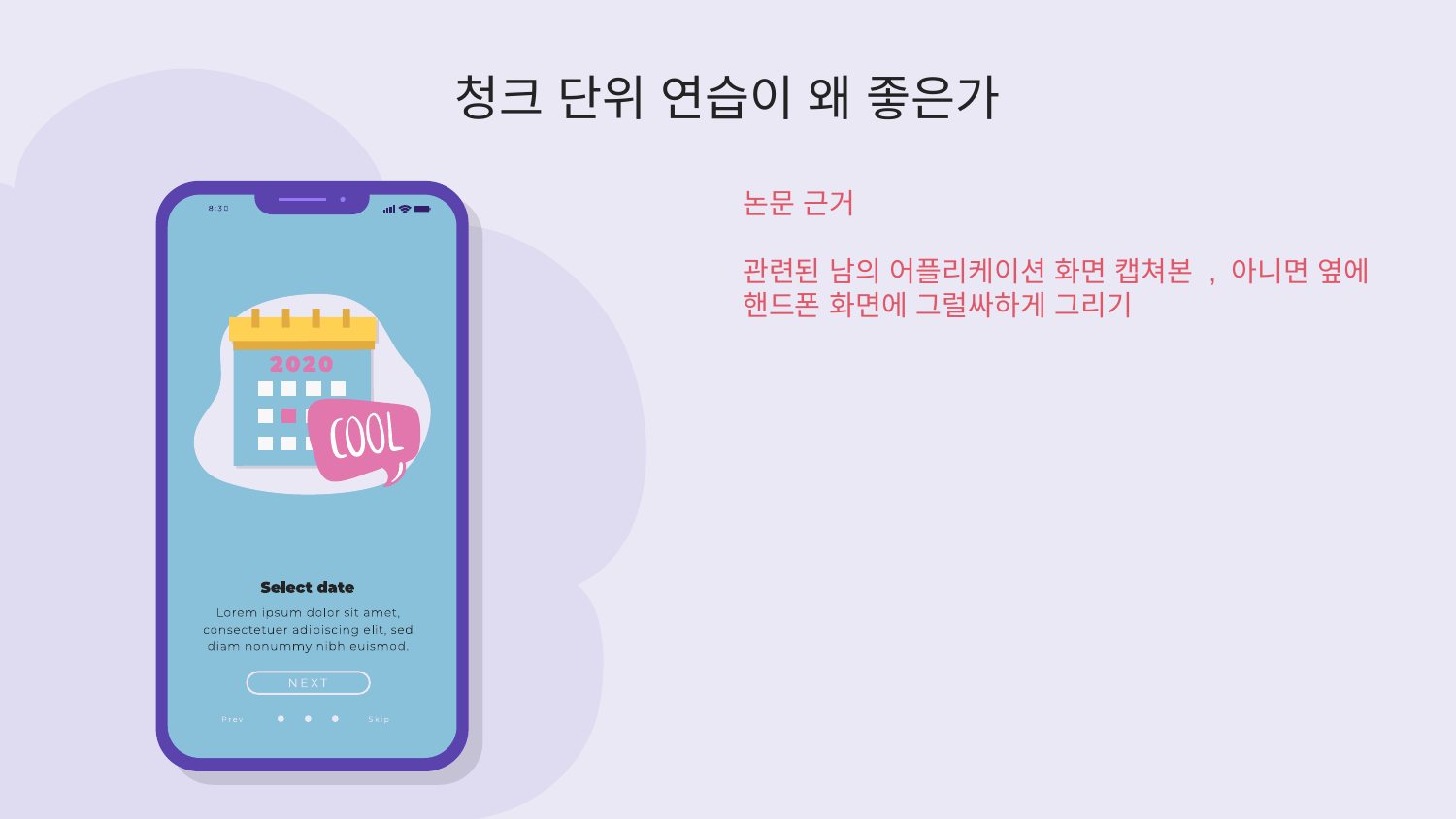

# 청크 단위 연습이 왜 좋은가
논문 근거

관련된 남의 어플리케이션 화면 캡쳐본 , 아니면 옆에 핸드폰 화면에 그럴싸하게 그리기